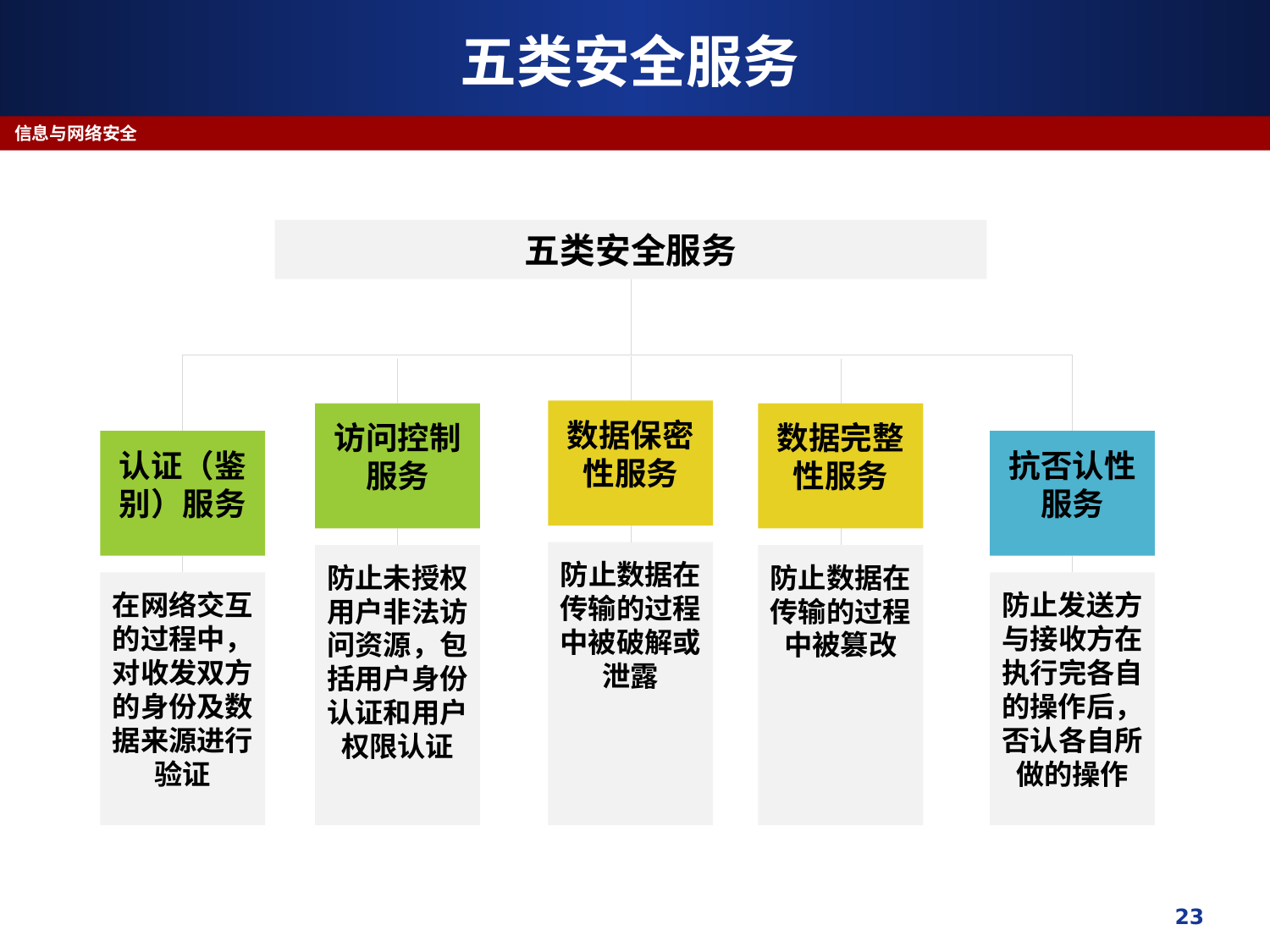

# 五类安全服务
信息与网络安全
五类安全服务
数据保密性服务
访问控制服务
数据完整性服务
认证（鉴别）服务
抗否认性服务
防止数据在传输的过程中被破解或泄露
防止未授权用户非法访问资源，包括用户身份认证和用户权限认证
防止数据在传输的过程中被篡改
在网络交互的过程中，对收发双方的身份及数据来源进行验证
防止发送方与接收方在执行完各自的操作后，否认各自所做的操作
23